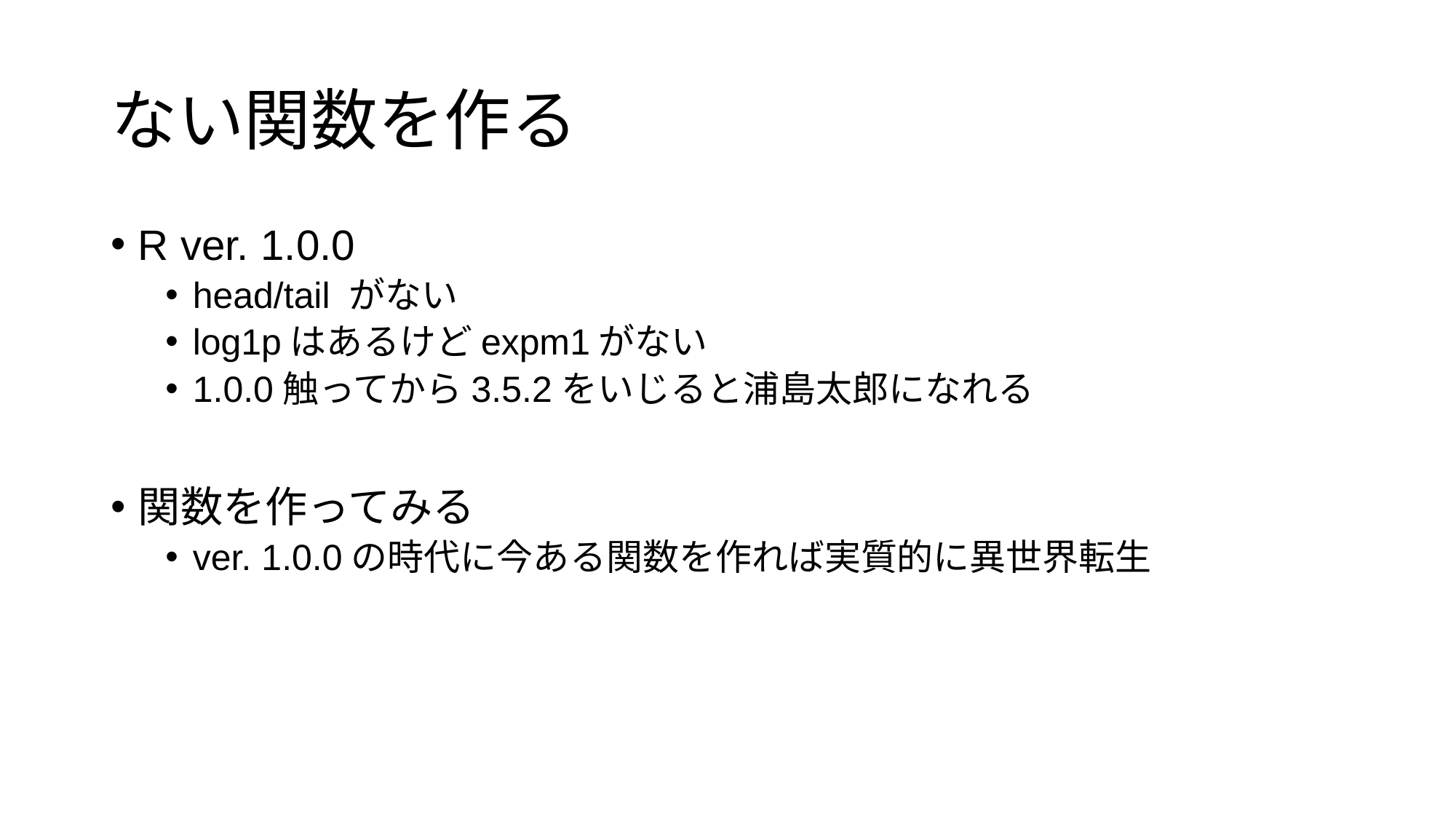

# ない関数を作る
R ver. 1.0.0
head/tail がない
log1pはあるけどexpm1がない
1.0.0触ってから3.5.2をいじると浦島太郎になれる

関数を作ってみる
ver. 1.0.0の時代に今ある関数を作れば実質的に異世界転生